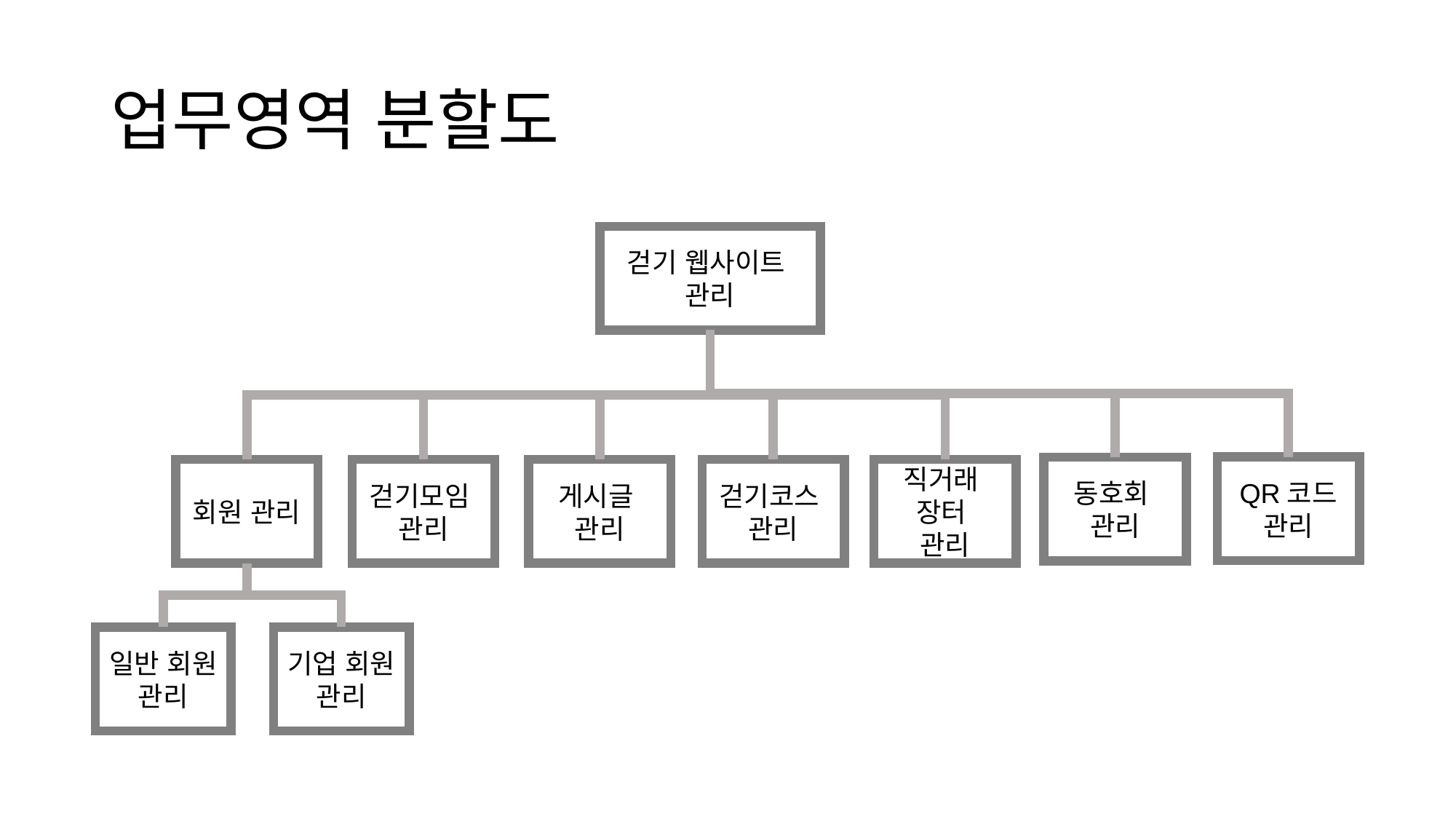

# 업무영역 분할도
걷기 웹사이트
관리
QR코드
관리
동호회
관리
걷기모임
관리
게시글
관리
걷기코스
관리
직거래
장터
관리
회원 관리
일반 회원 관리
기업 회원 관리